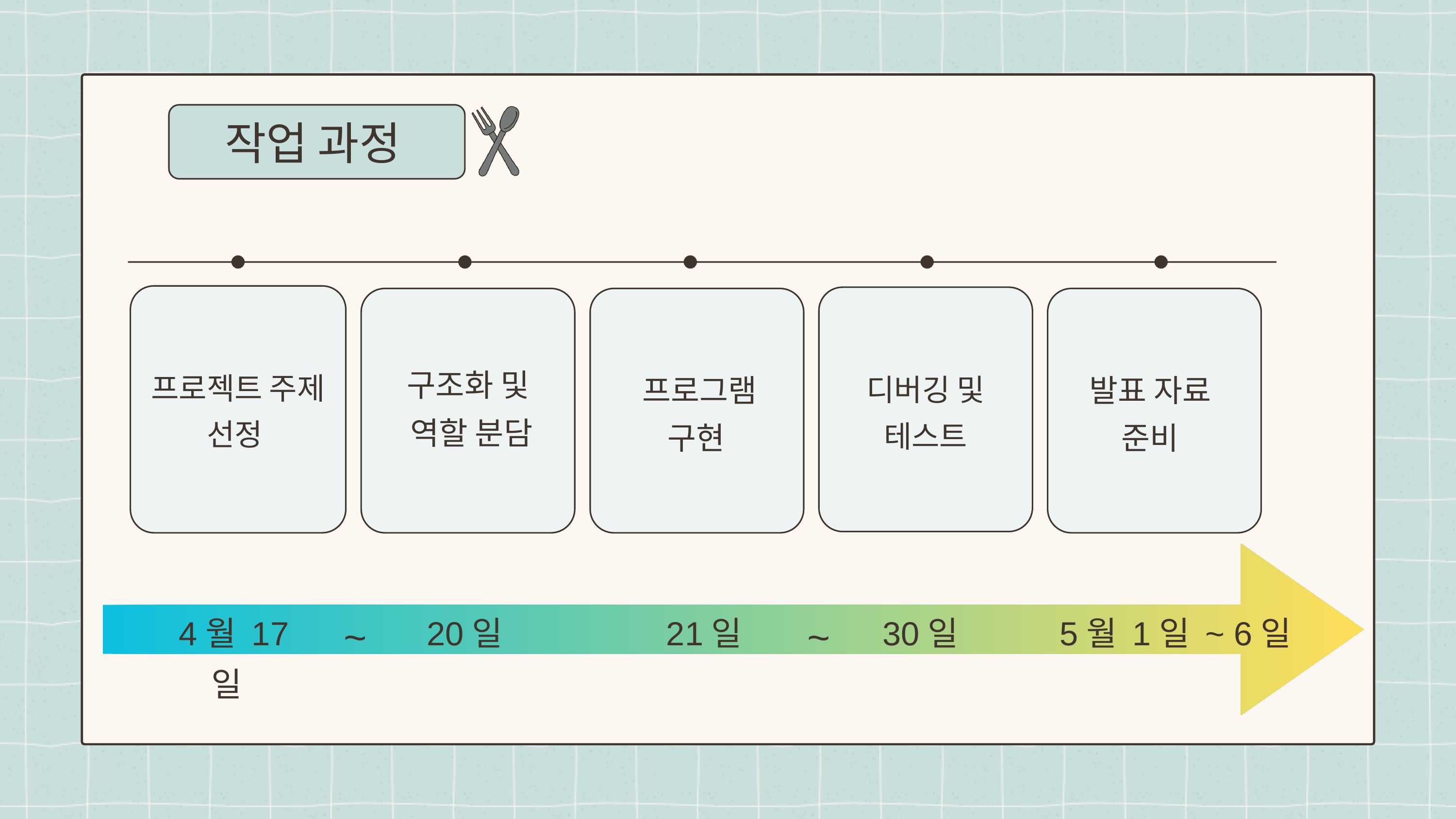

작업 과정

구조화 및
역할 분담
프로젝트 주제 선정
프로그램 구현
발표 자료 준비
디버깅 및 테스트

 21일
30일
5월 1일 ~ 6일
4월 17일
20일
~
~